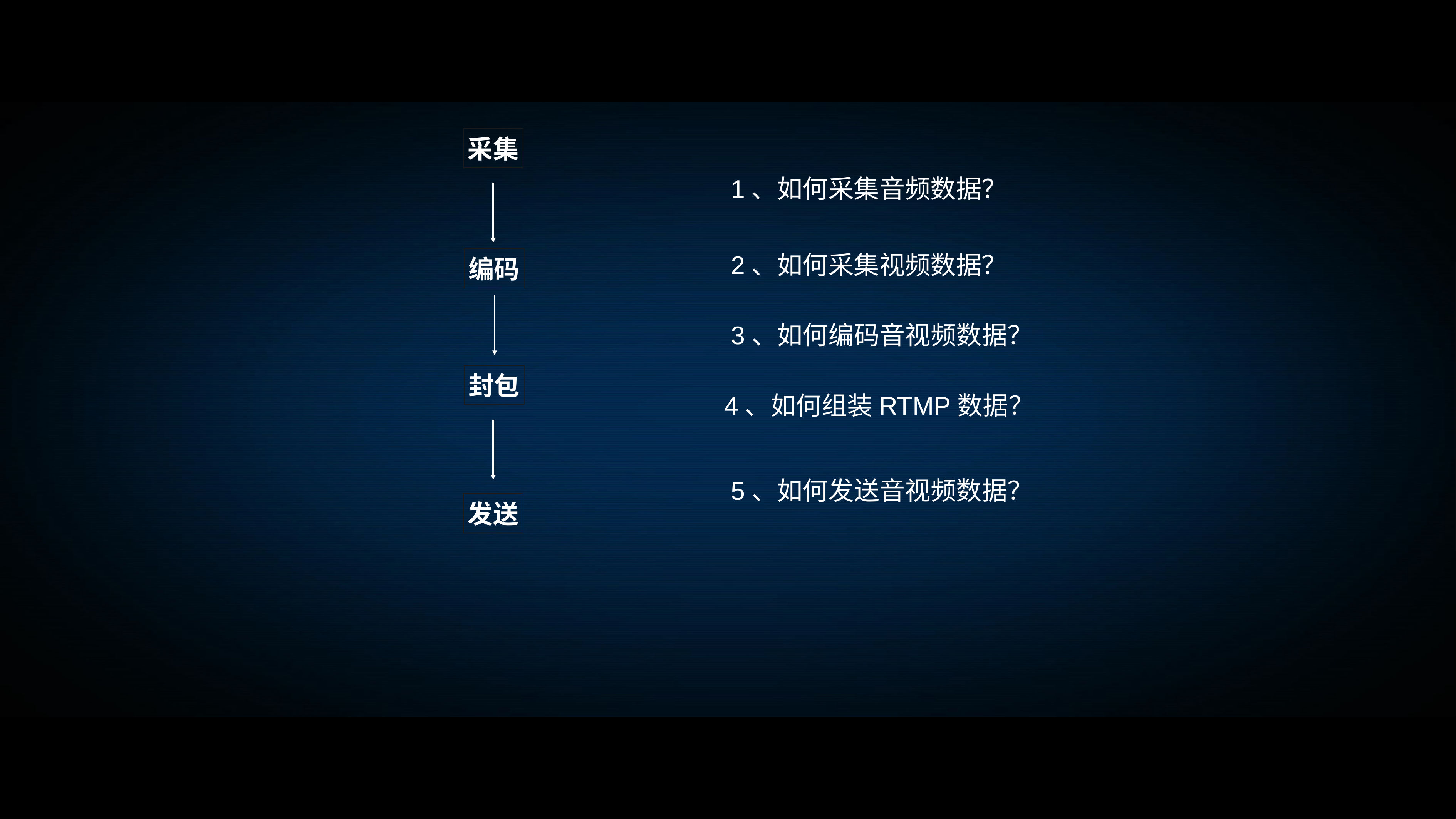

采集
1、如何采集音频数据？
2、如何采集视频数据？
编码
3、如何编码音视频数据？
封包
4、如何组装RTMP数据？
5、如何发送音视频数据？
发送